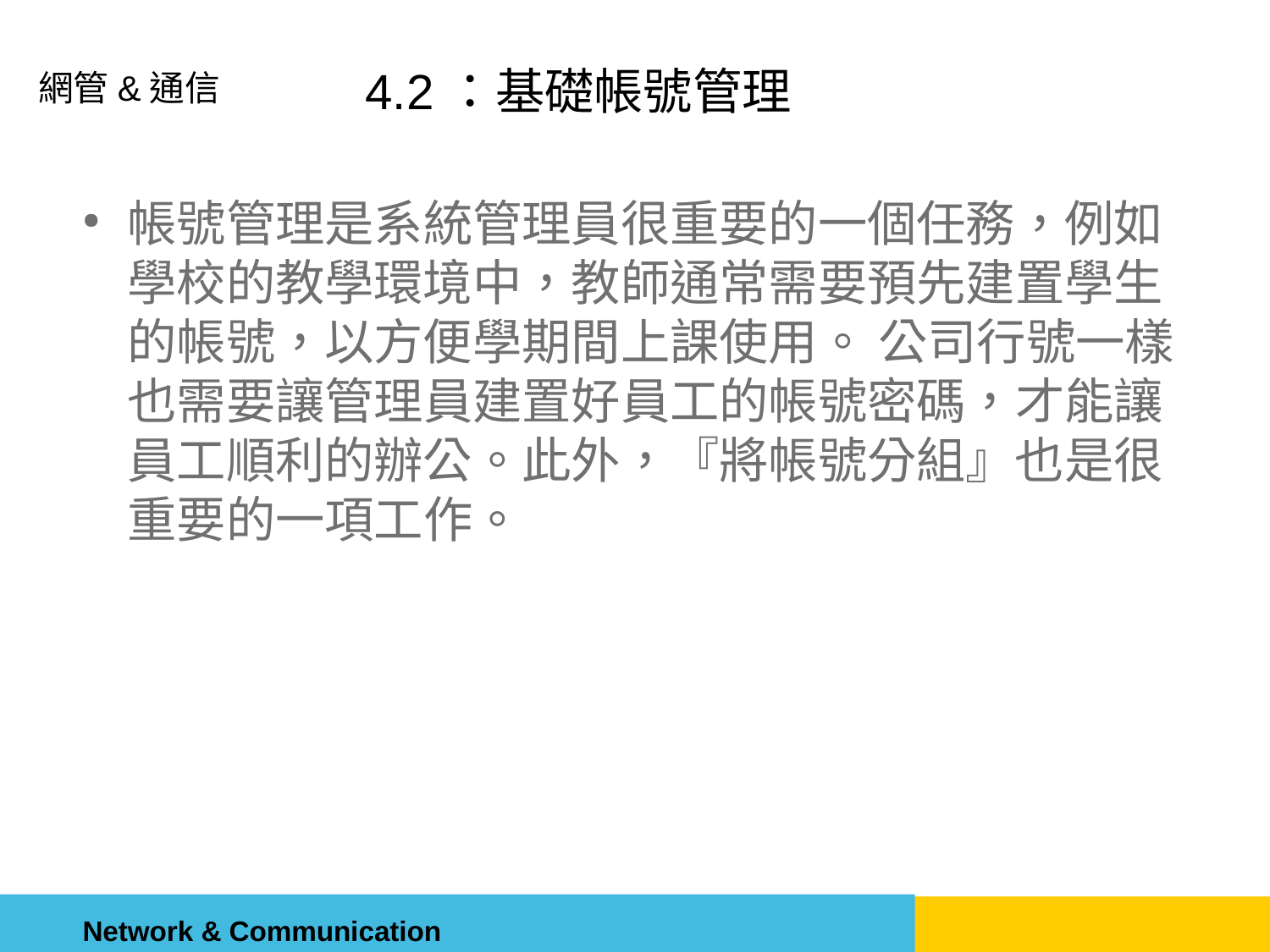

4.2：基礎帳號管理
帳號管理是系統管理員很重要的一個任務，例如學校的教學環境中，教師通常需要預先建置學生的帳號，以方便學期間上課使用。 公司行號一樣也需要讓管理員建置好員工的帳號密碼，才能讓員工順利的辦公。此外，『將帳號分組』也是很重要的一項工作。